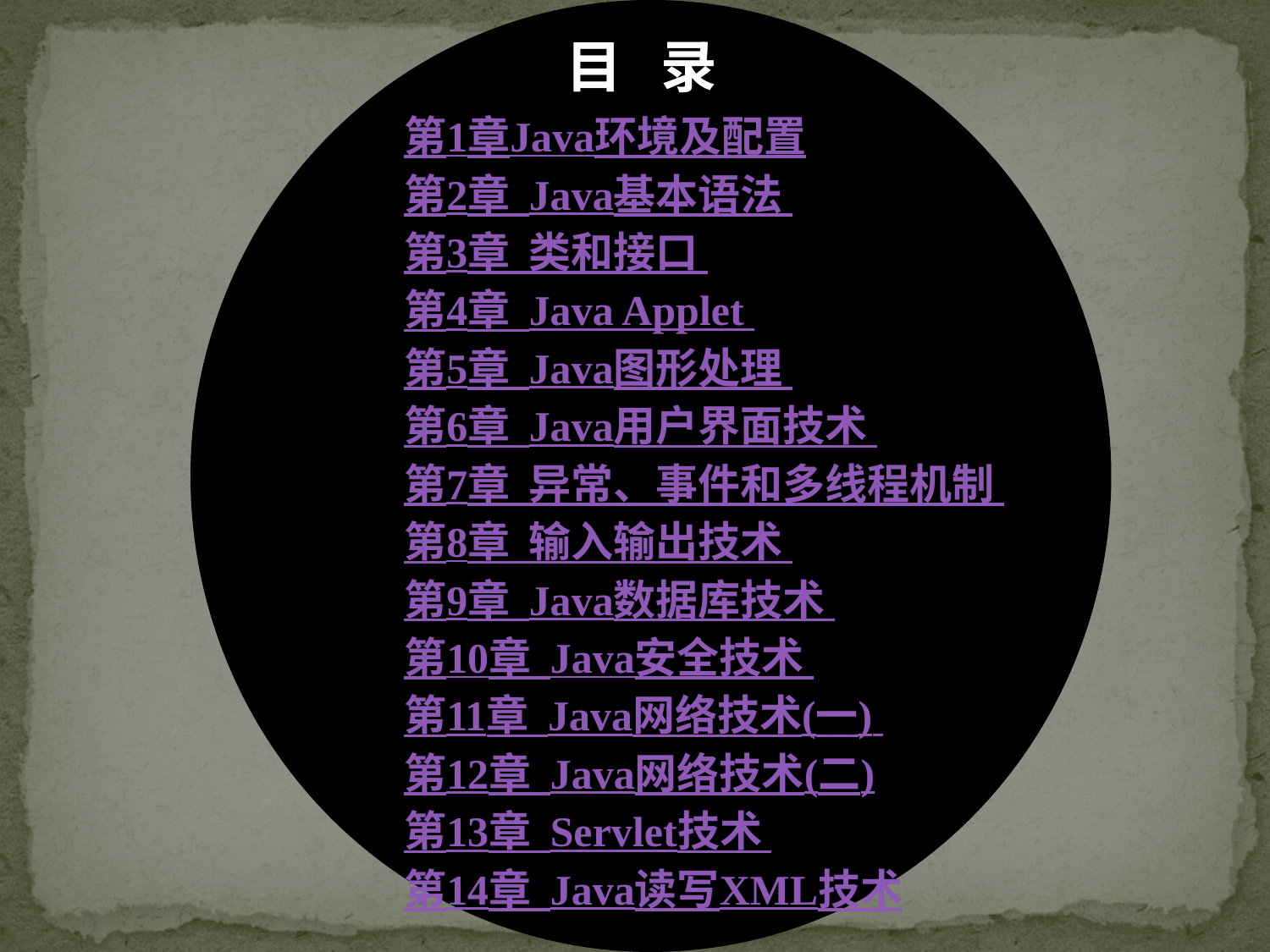

目   录
第1章	Java环境及配置
第2章  Java基本语法
第3章  类和接口
第4章  Java Applet
第5章  Java图形处理
第6章  Java用户界面技术
第7章  异常、事件和多线程机制
第8章  输入输出技术
第9章  Java数据库技术
第10章  Java安全技术
第11章  Java网络技术(一)
第12章  Java网络技术(二)
第13章  Servlet技术
第14章  Java读写XML技术